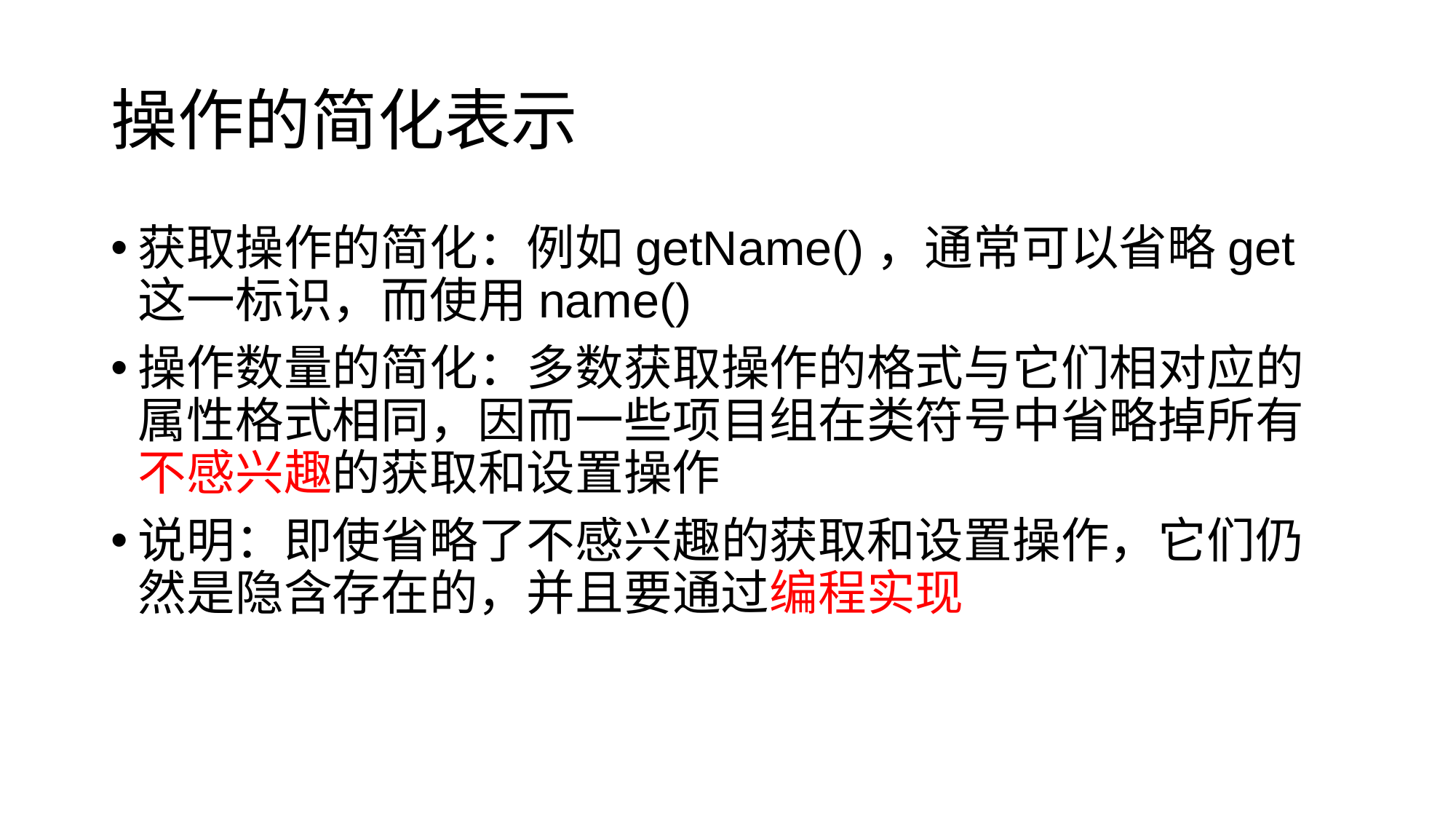

# 操作的简化表示
获取操作的简化：例如getName()，通常可以省略get这一标识，而使用name()
操作数量的简化：多数获取操作的格式与它们相对应的属性格式相同，因而一些项目组在类符号中省略掉所有不感兴趣的获取和设置操作
说明：即使省略了不感兴趣的获取和设置操作，它们仍然是隐含存在的，并且要通过编程实现